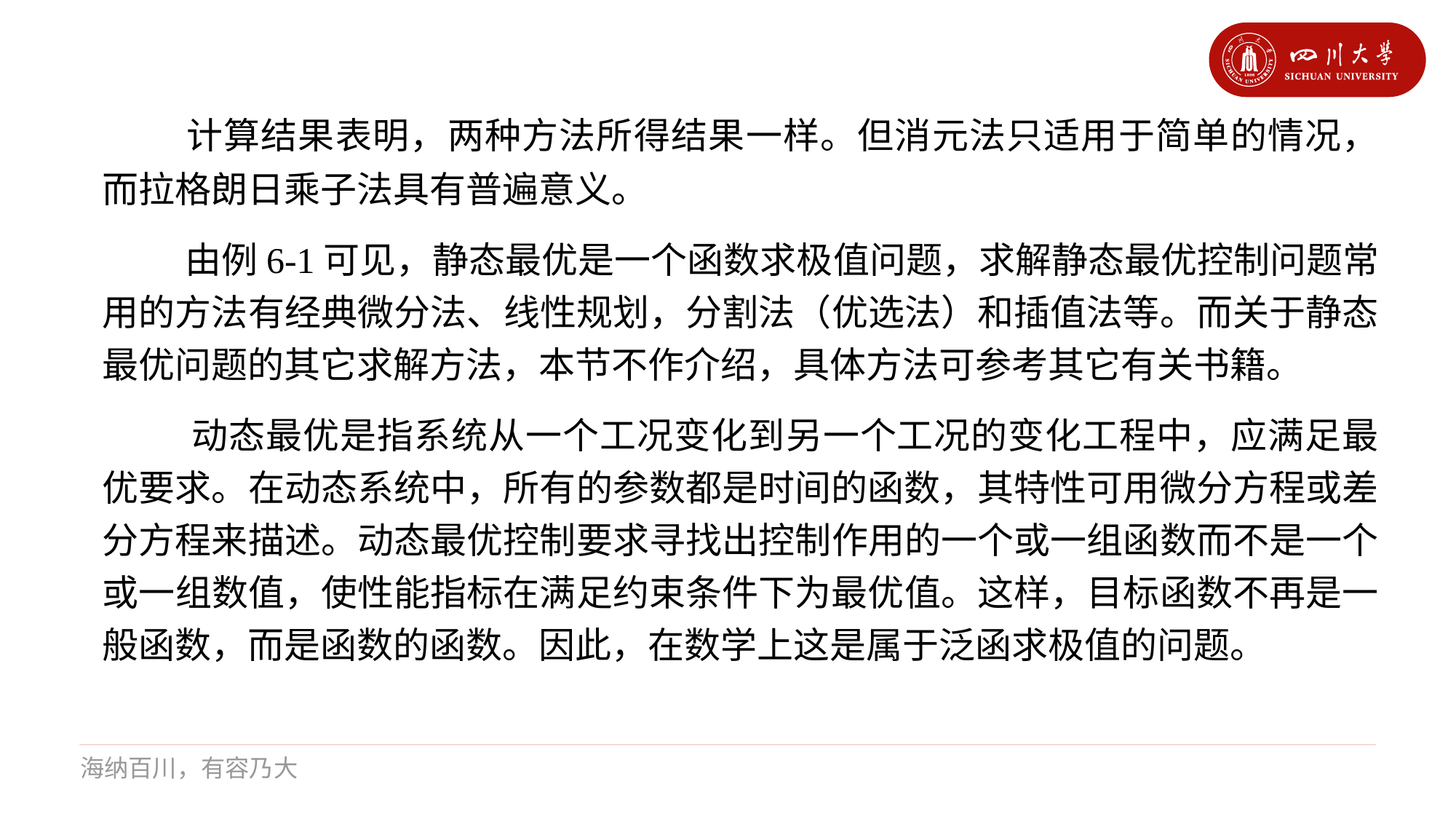

计算结果表明，两种方法所得结果一样。但消元法只适用于简单的情况，而拉格朗日乘子法具有普遍意义。
         由例6-1可见，静态最优是一个函数求极值问题，求解静态最优控制问题常用的方法有经典微分法、线性规划，分割法（优选法）和插值法等。而关于静态最优问题的其它求解方法，本节不作介绍，具体方法可参考其它有关书籍。
         动态最优是指系统从一个工况变化到另一个工况的变化工程中，应满足最优要求。在动态系统中，所有的参数都是时间的函数，其特性可用微分方程或差分方程来描述。动态最优控制要求寻找出控制作用的一个或一组函数而不是一个或一组数值，使性能指标在满足约束条件下为最优值。这样，目标函数不再是一般函数，而是函数的函数。因此，在数学上这是属于泛函求极值的问题。